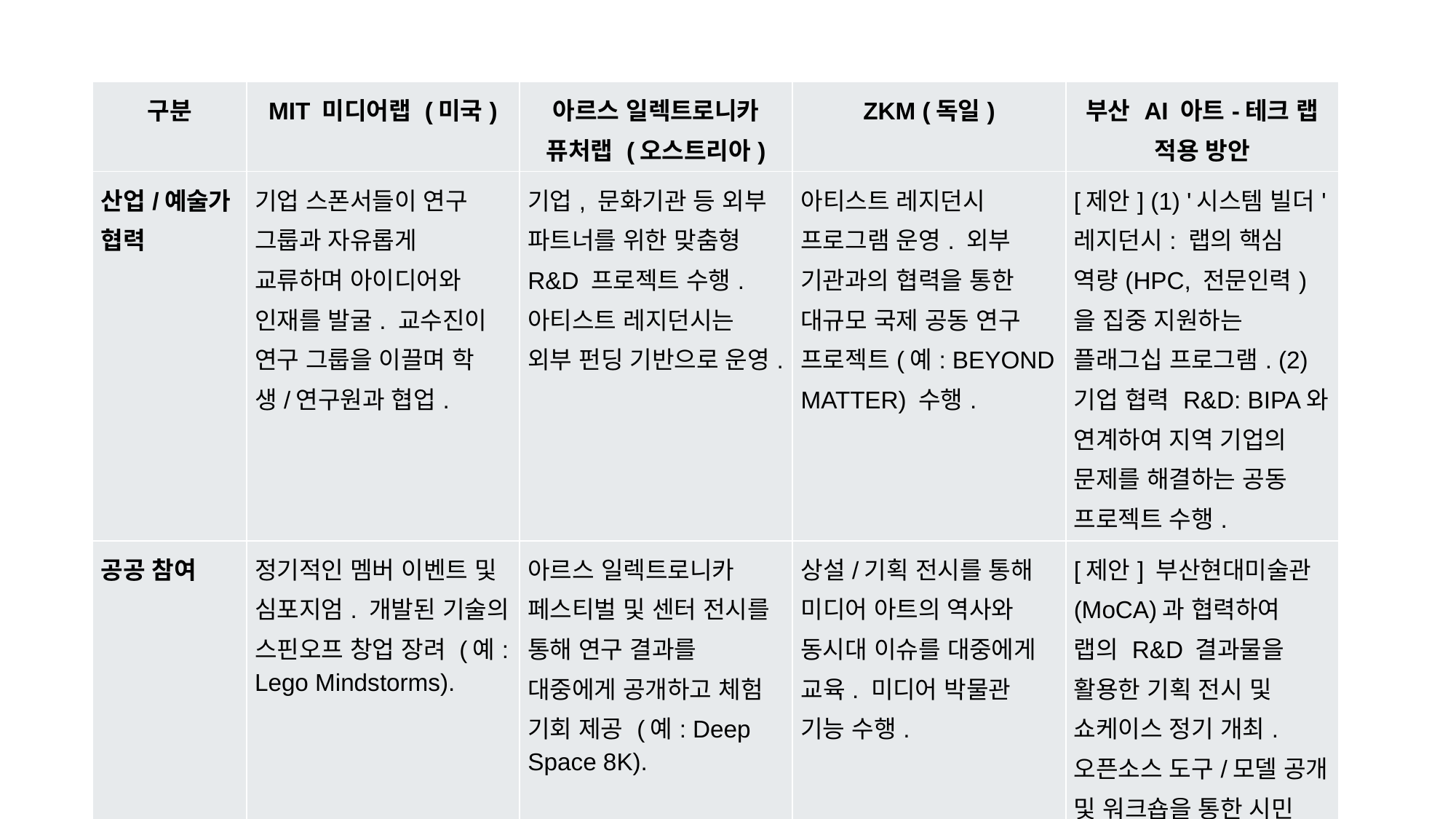

| 구분 | MIT 미디어랩 (미국) | 아르스 일렉트로니카 퓨처랩 (오스트리아) | ZKM (독일) | 부산 AI 아트-테크 랩 적용 방안 |
| --- | --- | --- | --- | --- |
| 산업/예술가 협력 | 기업 스폰서들이 연구 그룹과 자유롭게 교류하며 아이디어와 인재를 발굴. 교수진이 연구 그룹을 이끌며 학생/연구원과 협업. | 기업, 문화기관 등 외부 파트너를 위한 맞춤형 R&D 프로젝트 수행. 아티스트 레지던시는 외부 펀딩 기반으로 운영. | 아티스트 레지던시 프로그램 운영. 외부 기관과의 협력을 통한 대규모 국제 공동 연구 프로젝트(예: BEYOND MATTER) 수행. | [제안] (1) '시스템 빌더' 레지던시: 랩의 핵심 역량(HPC, 전문인력)을 집중 지원하는 플래그십 프로그램. (2) 기업 협력 R&D: BIPA와 연계하여 지역 기업의 문제를 해결하는 공동 프로젝트 수행. |
| 공공 참여 | 정기적인 멤버 이벤트 및 심포지엄. 개발된 기술의 스핀오프 창업 장려 (예: Lego Mindstorms). | 아르스 일렉트로니카 페스티벌 및 센터 전시를 통해 연구 결과를 대중에게 공개하고 체험 기회 제공 (예: Deep Space 8K). | 상설/기획 전시를 통해 미디어 아트의 역사와 동시대 이슈를 대중에게 교육. 미디어 박물관 기능 수행. | [제안] 부산현대미술관(MoCA)과 협력하여 랩의 R&D 결과물을 활용한 기획 전시 및 쇼케이스 정기 개최. 오픈소스 도구/모델 공개 및 워크숍을 통한 시민 참여 유도. |